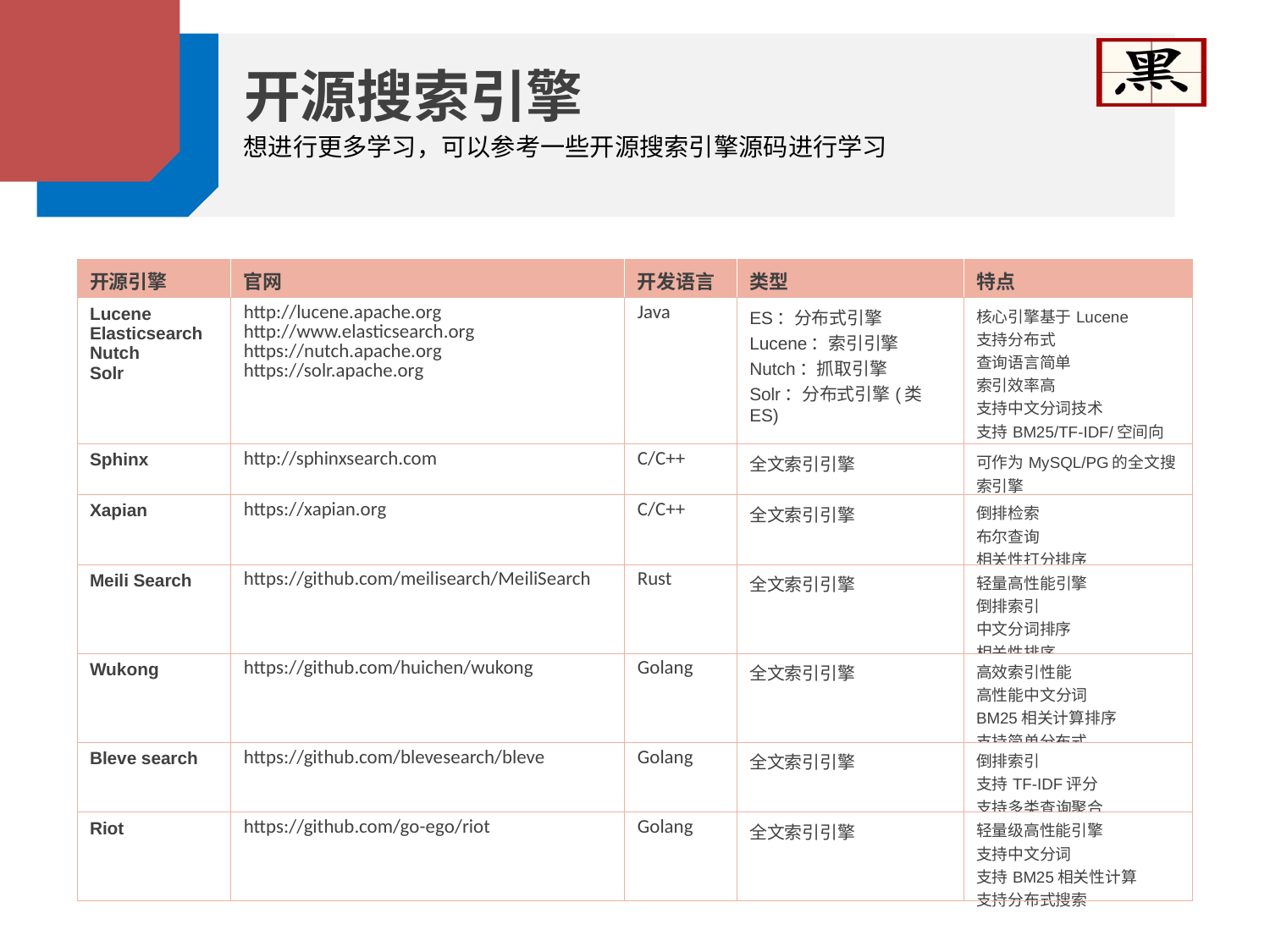

开源搜索引擎
想进行更多学习，可以参考一些开源搜索引擎源码进行学习
| 开源引擎 | 官网 | 开发语言 | 类型 | 特点 |
| --- | --- | --- | --- | --- |
| Lucene Elasticsearch Nutch Solr | http://lucene.apache.org http://www.elasticsearch.org https://nutch.apache.org https://solr.apache.org | Java | ES：分布式引擎 Lucene：索引引擎 Nutch：抓取引擎 Solr：分布式引擎(类ES) | 核心引擎基于Lucene 支持分布式 查询语言简单 索引效率高 支持中文分词技术 支持BM25/TF-IDF/空间向量等相关性策略 |
| Sphinx | http://sphinxsearch.com | C/C++ | 全文索引引擎 | 可作为MySQL/PG的全文搜索引擎 |
| Xapian | https://xapian.org | C/C++ | 全文索引引擎 | 倒排检索 布尔查询 相关性打分排序 |
| Meili Search | https://github.com/meilisearch/MeiliSearch | Rust | 全文索引引擎 | 轻量高性能引擎 倒排索引 中文分词排序 相关性排序 |
| Wukong | https://github.com/huichen/wukong | Golang | 全文索引引擎 | 高效索引性能 高性能中文分词 BM25相关计算排序 支持简单分布式 |
| Bleve search | https://github.com/blevesearch/bleve | Golang | 全文索引引擎 | 倒排索引 支持TF-IDF评分 支持多类查询聚合 |
| Riot | https://github.com/go-ego/riot | Golang | 全文索引引擎 | 轻量级高性能引擎 支持中文分词 支持BM25相关性计算 支持分布式搜索 |